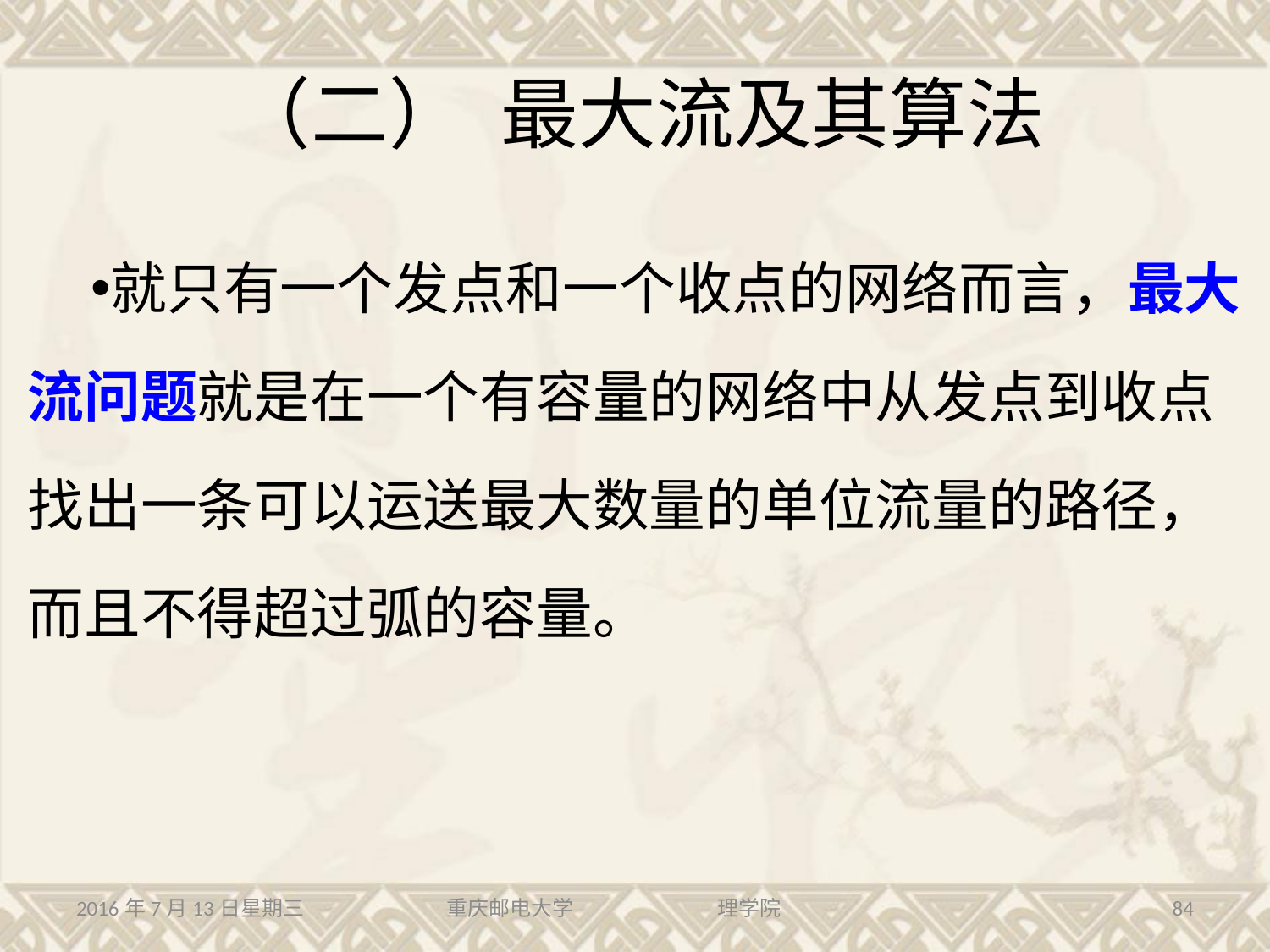

# （二）  最大流及其算法
就只有一个发点和一个收点的网络而言，最大流问题就是在一个有容量的网络中从发点到收点找出一条可以运送最大数量的单位流量的路径，而且不得超过弧的容量。
2016年7月13日星期三
重庆邮电大学                      理学院
84